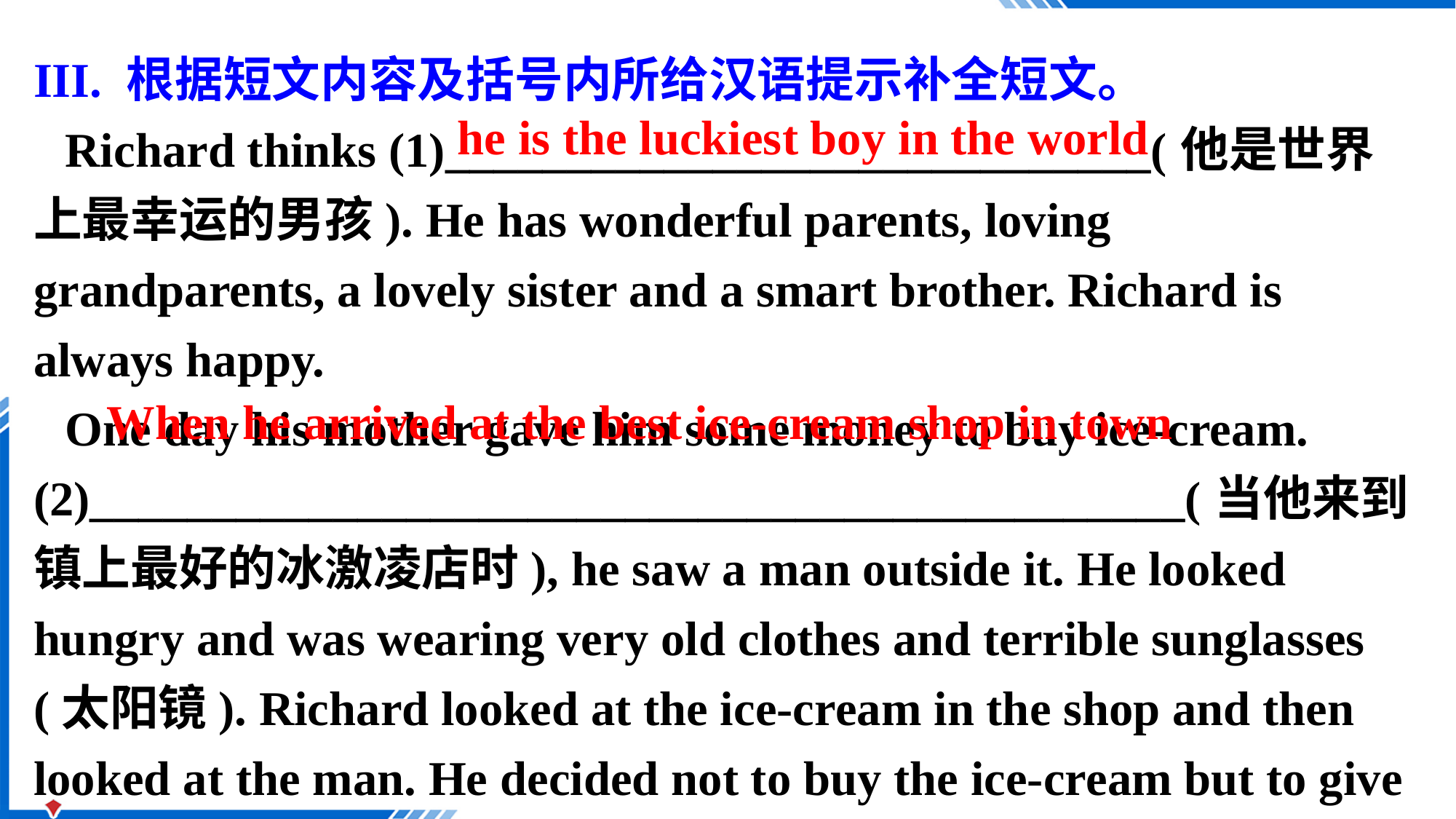

III. 根据短文内容及括号内所给汉语提示补全短文。
Richard thinks (1)_____________________________(他是世界上最幸运的男孩). He has wonderful parents, loving grandparents, a lovely sister and a smart brother. Richard is always happy.
One day his mother gave him some money to buy ice-cream. (2)_____________________________________________(当他来到镇上最好的冰激凌店时), he saw a man outside it. He looked hungry and was wearing very old clothes and terrible sunglasses (太阳镜). Richard looked at the ice-cream in the shop and then looked at the man. He decided not to buy the ice-cream but to give the money to the poor man.
he is the luckiest boy in the world
When he arrived at the best ice-cream shop in town